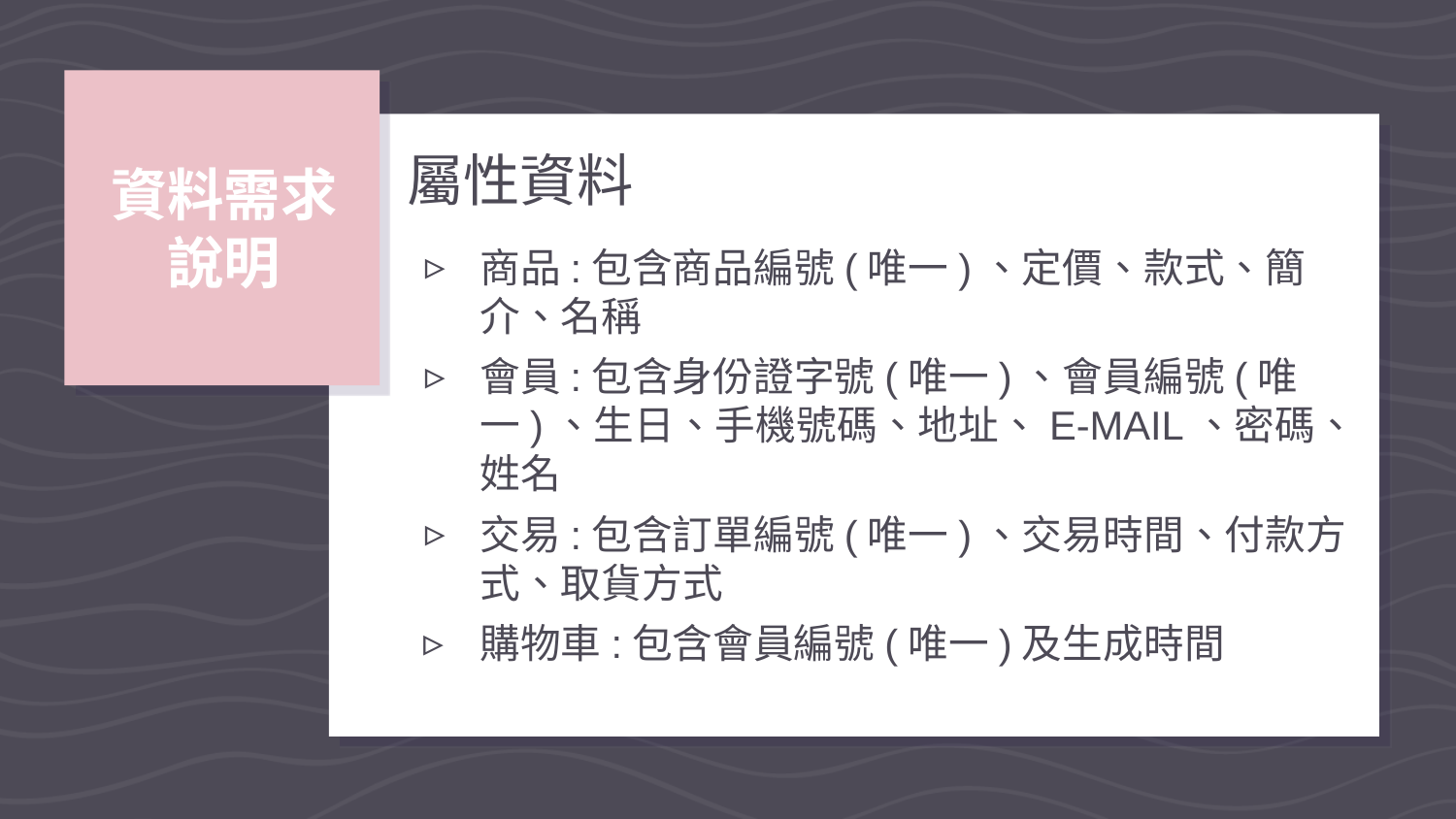

# 資料需求 說明
屬性資料
商品:包含商品編號(唯一)、定價、款式、簡介、名稱
會員:包含身份證字號(唯一)、會員編號(唯一)、生日、手機號碼、地址、E-MAIL、密碼、姓名
交易:包含訂單編號(唯一)、交易時間、付款方式、取貨方式
購物車:包含會員編號(唯一)及生成時間